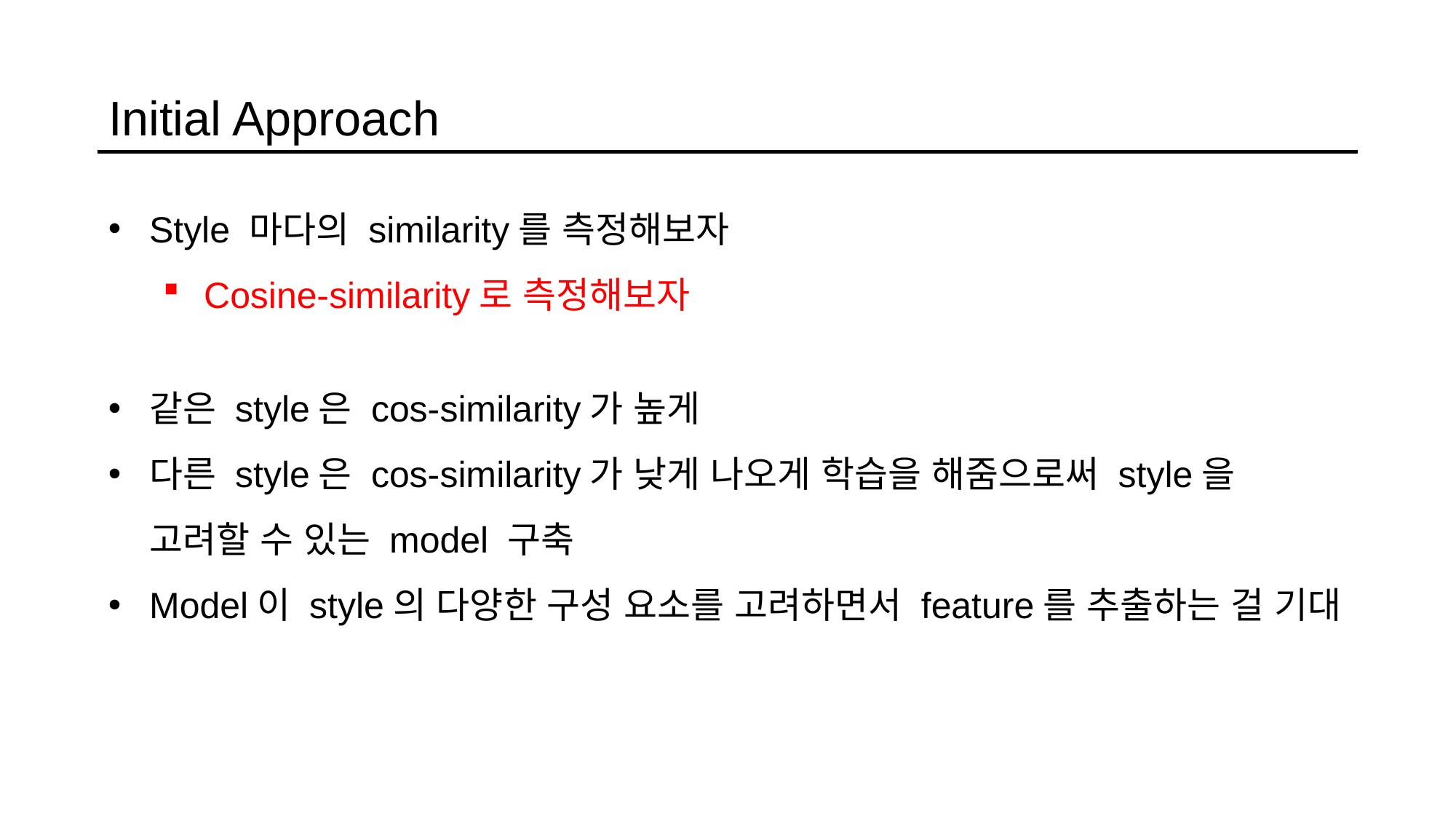

Initial Approach
Style 마다의 similarity를 측정해보자
Cosine-similarity로 측정해보자
같은 style은 cos-similarity가 높게
다른 style은 cos-similarity가 낮게 나오게 학습을 해줌으로써 style을
고려할 수 있는 model 구축
Model이 style의 다양한 구성 요소를 고려하면서 feature를 추출하는 걸 기대